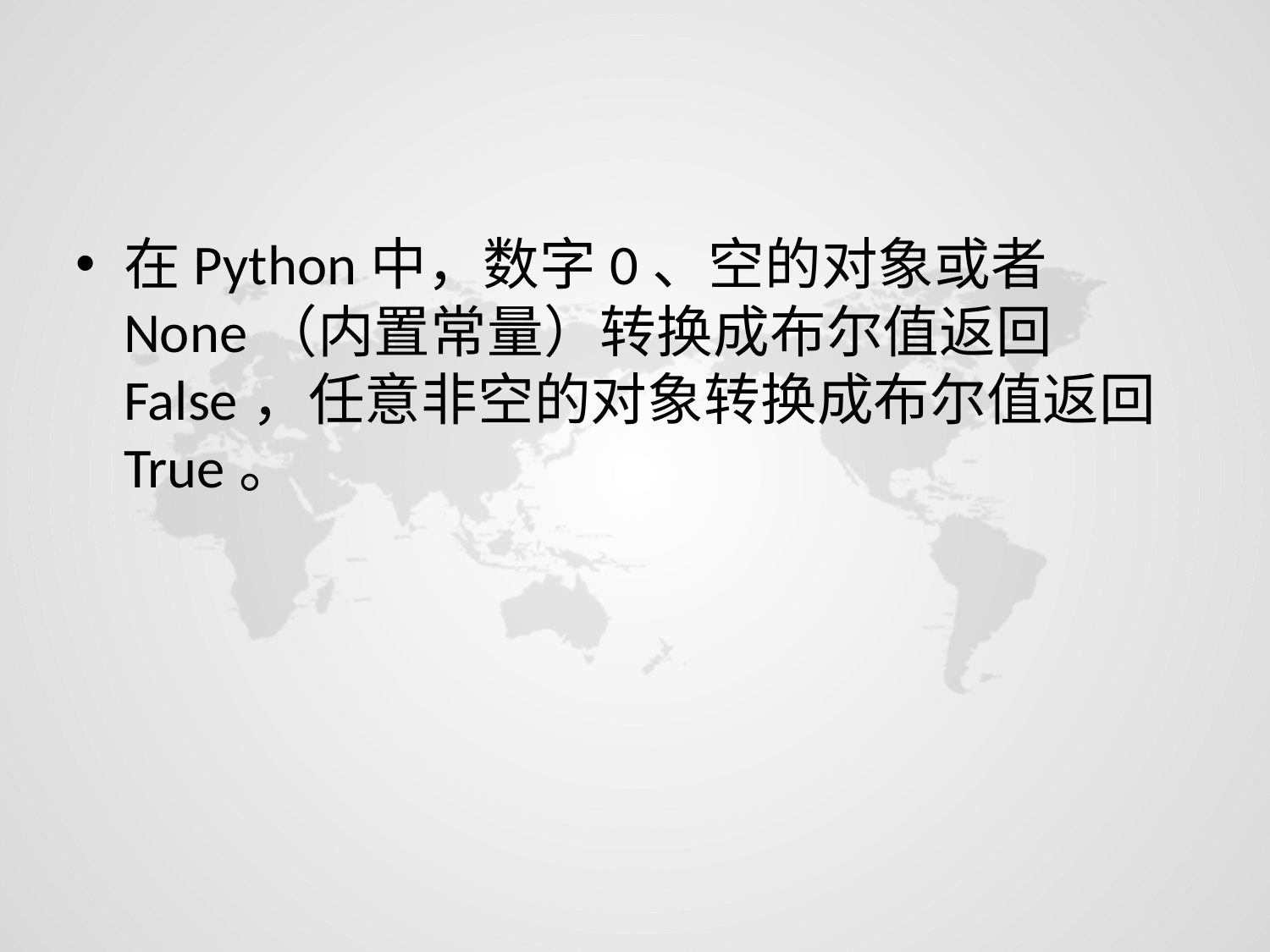

#
在Python中，数字0、空的对象或者None（内置常量）转换成布尔值返回False，任意非空的对象转换成布尔值返回True。